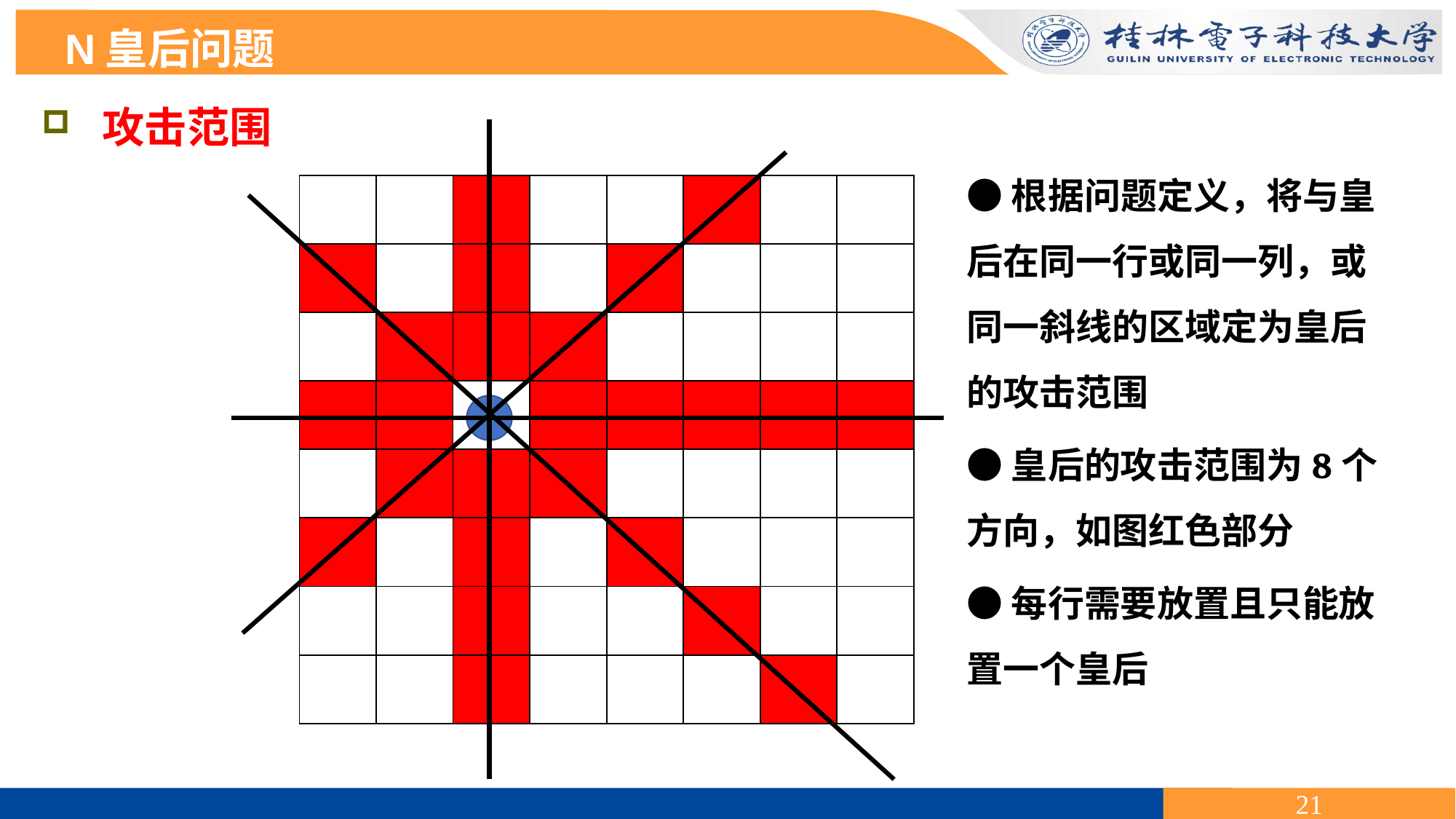

N皇后问题
 攻击范围
●根据问题定义，将与皇后在同一行或同一列，或同一斜线的区域定为皇后的攻击范围
●皇后的攻击范围为8个方向，如图红色部分
●每行需要放置且只能放置一个皇后
|  |  |  |  |  |  |  |  |
| --- | --- | --- | --- | --- | --- | --- | --- |
|  |  |  |  |  |  |  |  |
|  |  |  |  |  |  |  |  |
|  |  |  |  |  |  |  |  |
|  |  |  |  |  |  |  |  |
|  |  |  |  |  |  |  |  |
|  |  |  |  |  |  |  |  |
|  |  |  |  |  |  |  |  |